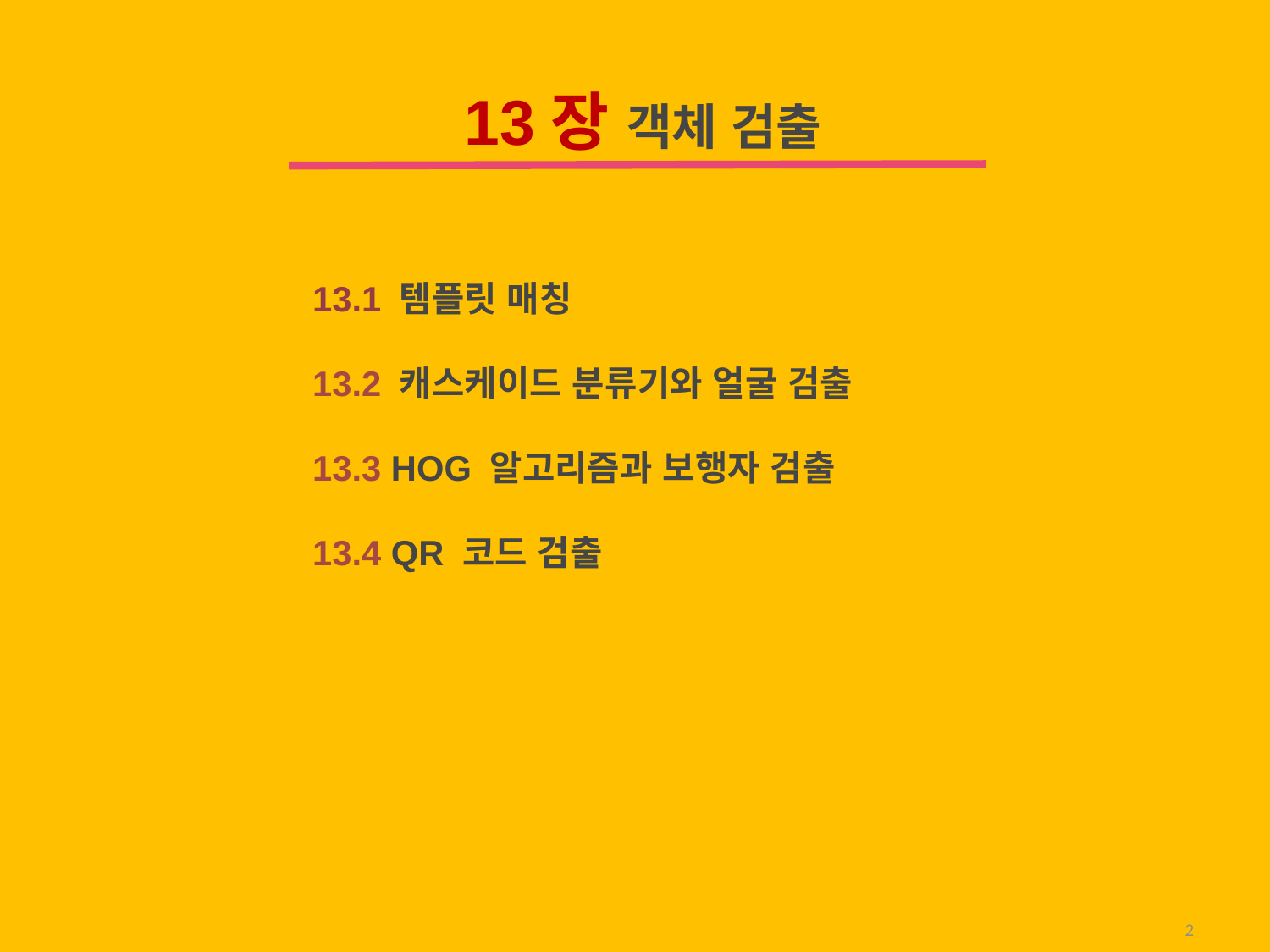

13장 객체 검출
13.1 템플릿 매칭
13.2 캐스케이드 분류기와 얼굴 검출
13.3 HOG 알고리즘과 보행자 검출
13.4 QR 코드 검출
2